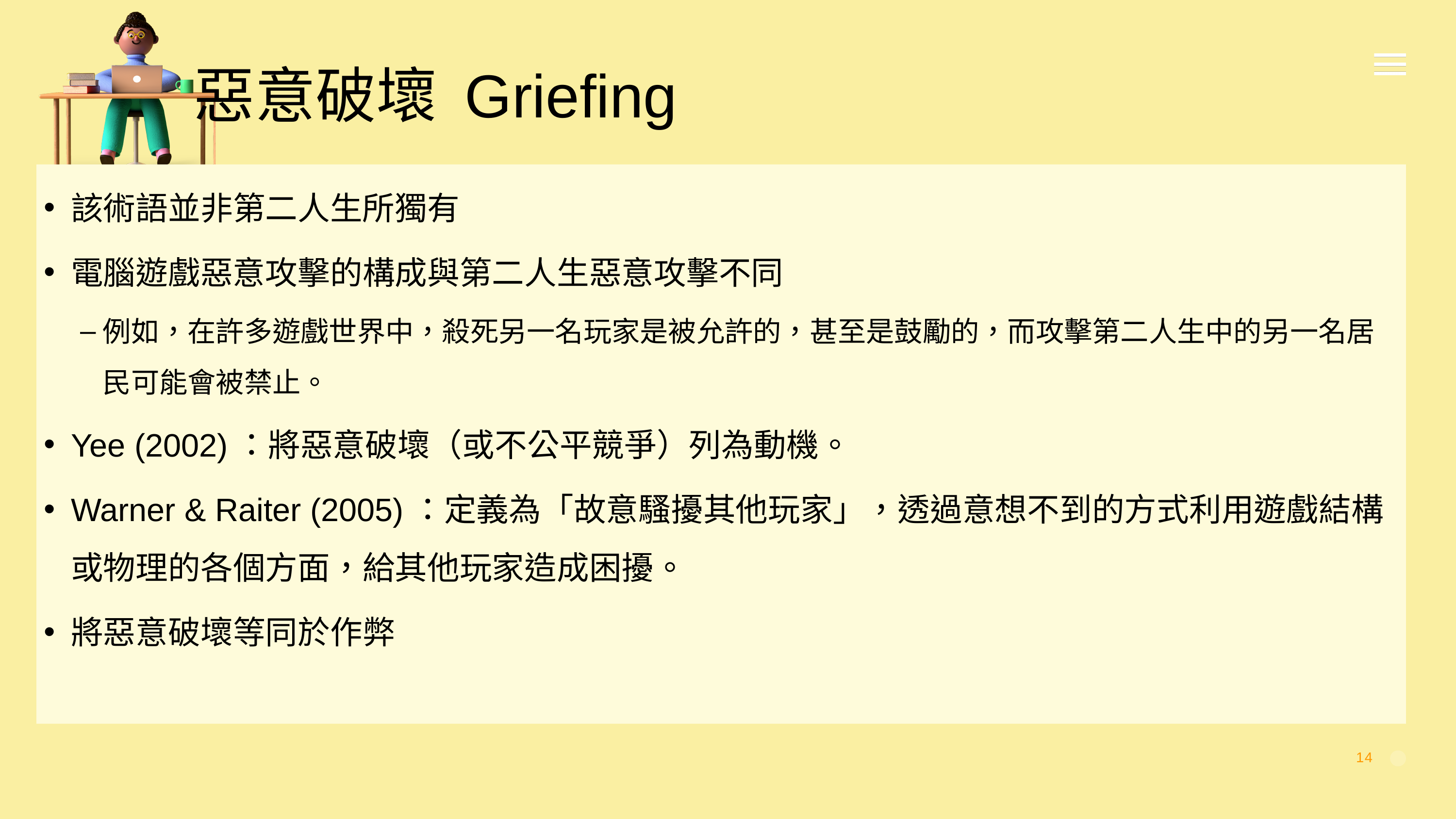

# 惡意破壞 Griefing

該術語並非第二人生所獨有
電腦遊戲惡意攻擊的構成與第二人生惡意攻擊不同
例如，在許多遊戲世界中，殺死另一名玩家是被允許的，甚至是鼓勵的，而攻擊第二人生中的另一名居民可能會被禁止。
Yee (2002)：將惡意破壞（或不公平競爭）列為動機。
Warner & Raiter (2005)：定義為「故意騷擾其他玩家」，透過意想不到的方式利用遊戲結構或物理的各個方面，給其他玩家造成困擾。
將惡意破壞等同於作弊

14